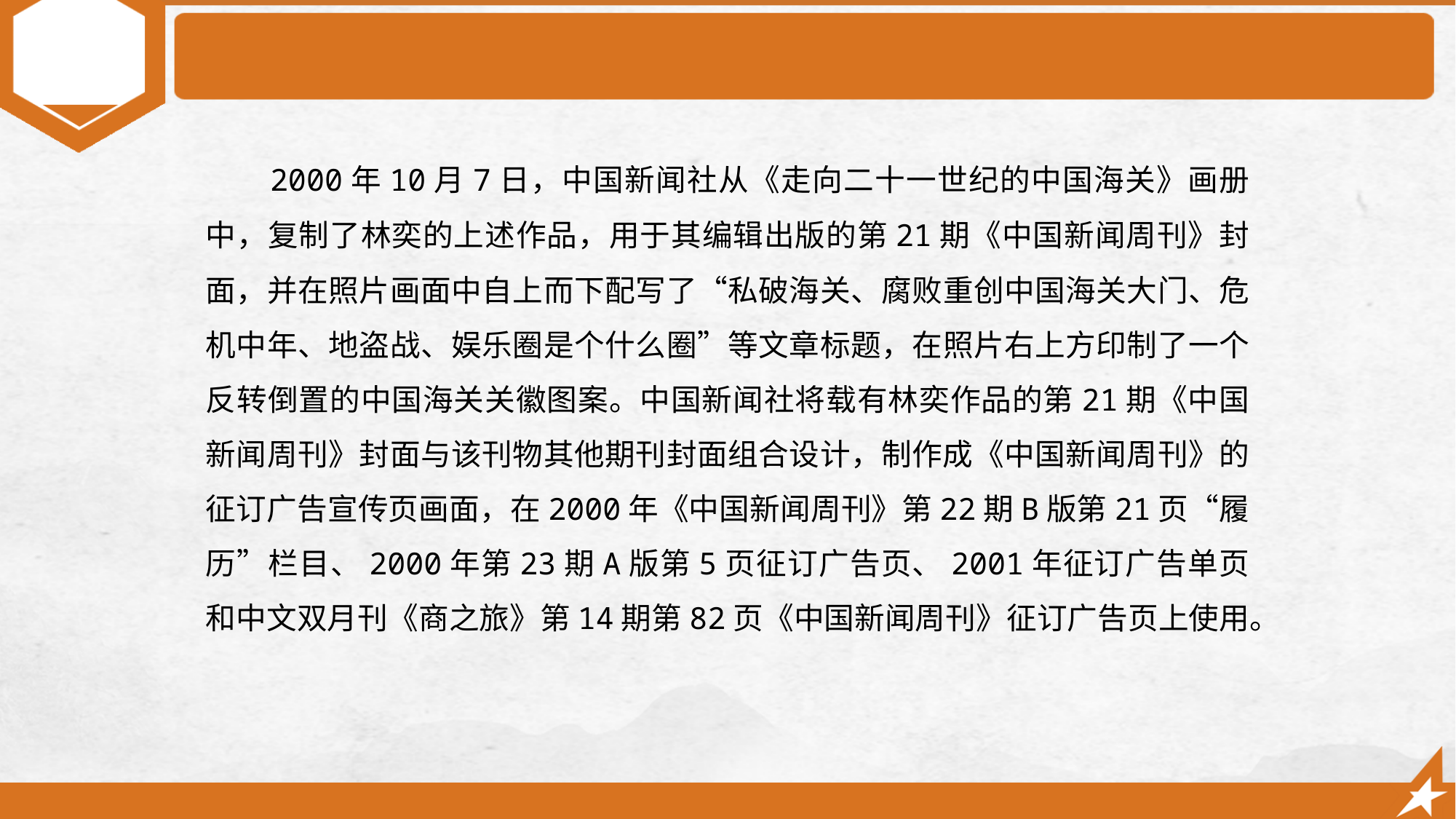

2000年10月7日，中国新闻社从《走向二十一世纪的中国海关》画册中，复制了林奕的上述作品，用于其编辑出版的第21期《中国新闻周刊》封面，并在照片画面中自上而下配写了“私破海关、腐败重创中国海关大门、危机中年、地盗战、娱乐圈是个什么圈”等文章标题，在照片右上方印制了一个反转倒置的中国海关关徽图案。中国新闻社将载有林奕作品的第21期《中国新闻周刊》封面与该刊物其他期刊封面组合设计，制作成《中国新闻周刊》的征订广告宣传页画面，在2000年《中国新闻周刊》第22期B版第21页“履历”栏目、2000年第23期A版第5页征订广告页、2001年征订广告单页和中文双月刊《商之旅》第14期第82页《中国新闻周刊》征订广告页上使用。